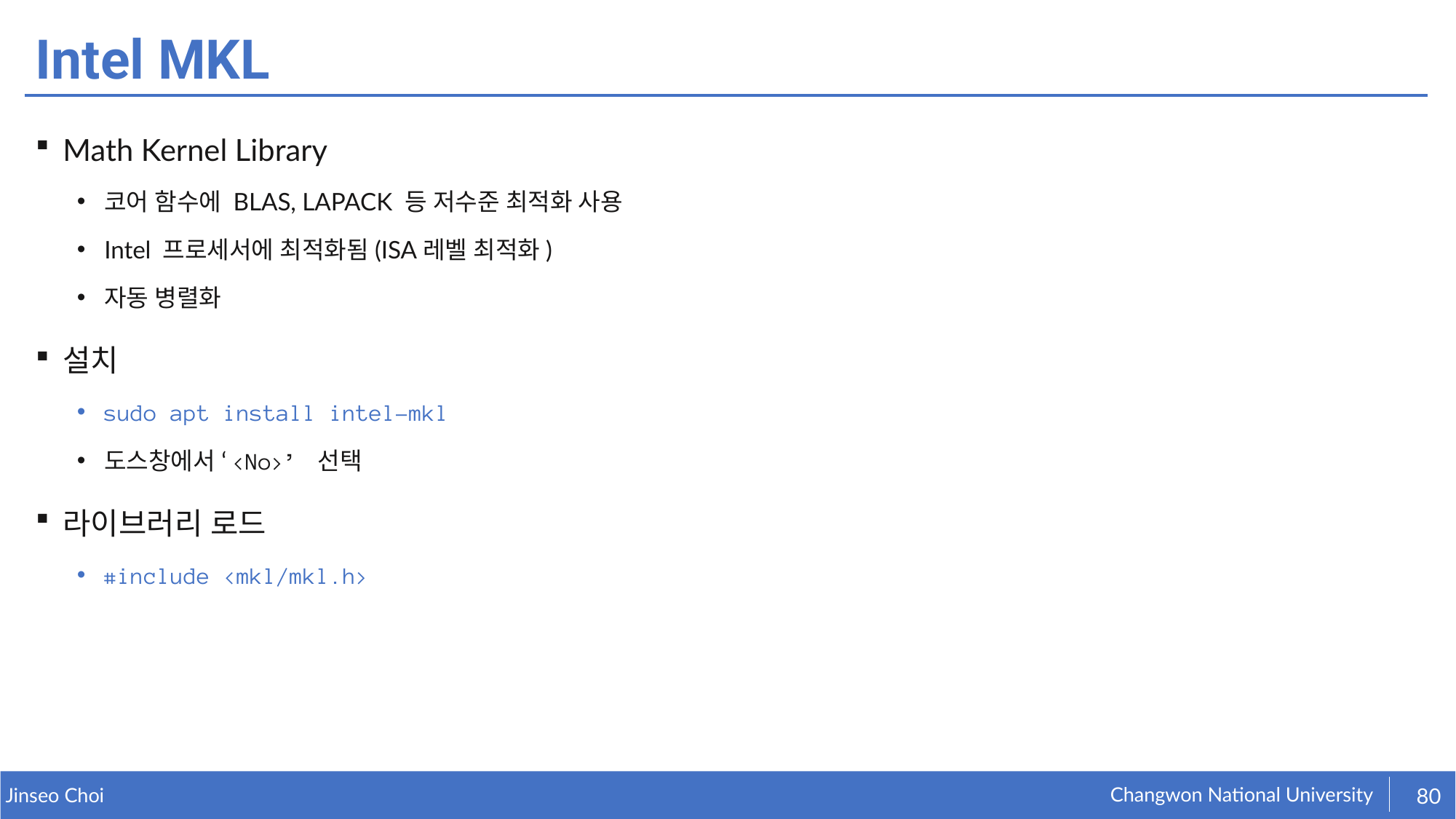

# Intel MKL
Math Kernel Library
코어 함수에 BLAS, LAPACK 등 저수준 최적화 사용
Intel 프로세서에 최적화됨(ISA레벨 최적화)
자동 병렬화
설치
sudo apt install intel-mkl
도스창에서 ‘<No>’ 선택
라이브러리 로드
#include <mkl/mkl.h>

80